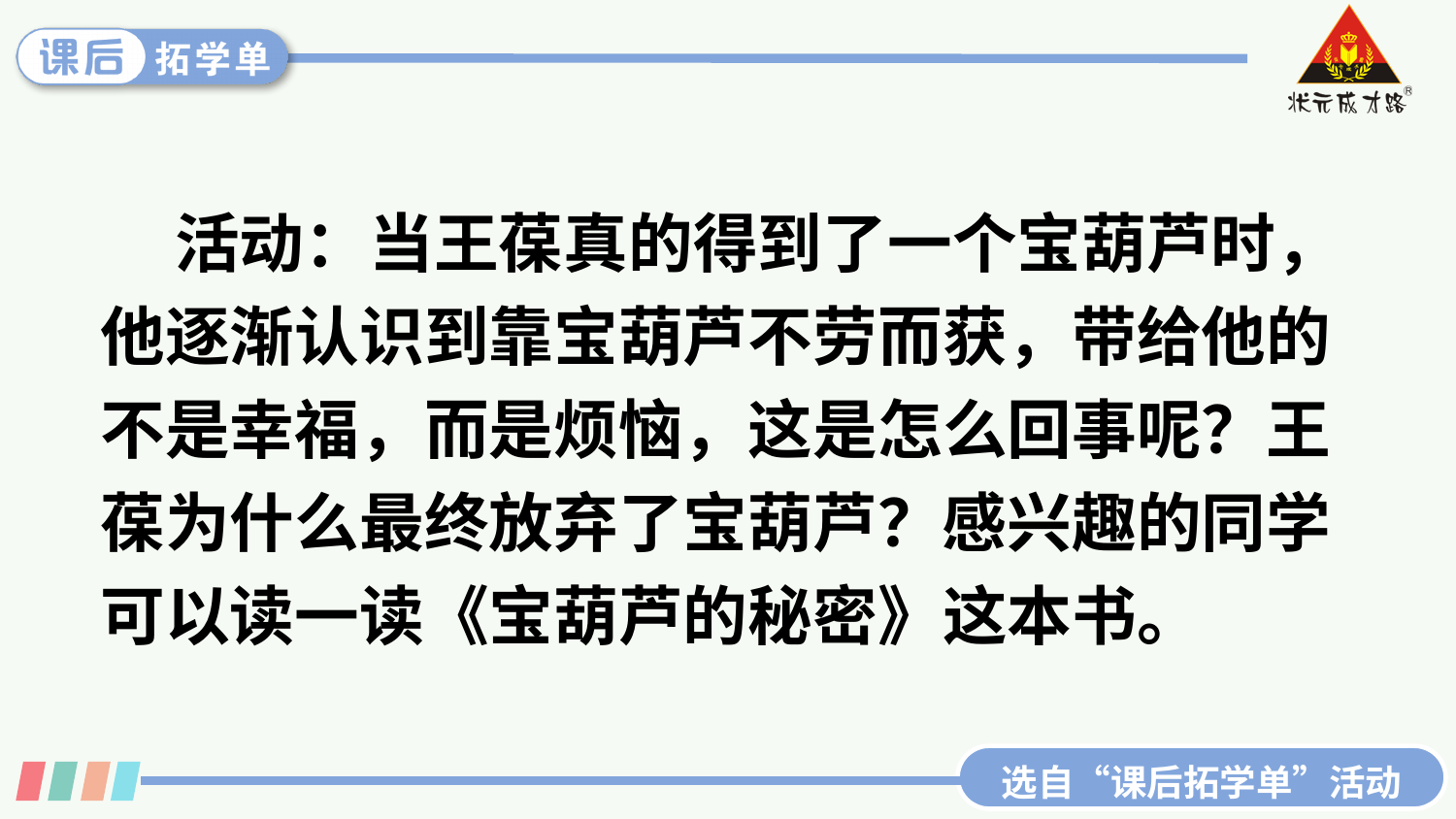

活动：当王葆真的得到了一个宝葫芦时，他逐渐认识到靠宝葫芦不劳而获，带给他的不是幸福，而是烦恼，这是怎么回事呢？王葆为什么最终放弃了宝葫芦？感兴趣的同学可以读一读《宝葫芦的秘密》这本书。
选自“课后拓学单”活动